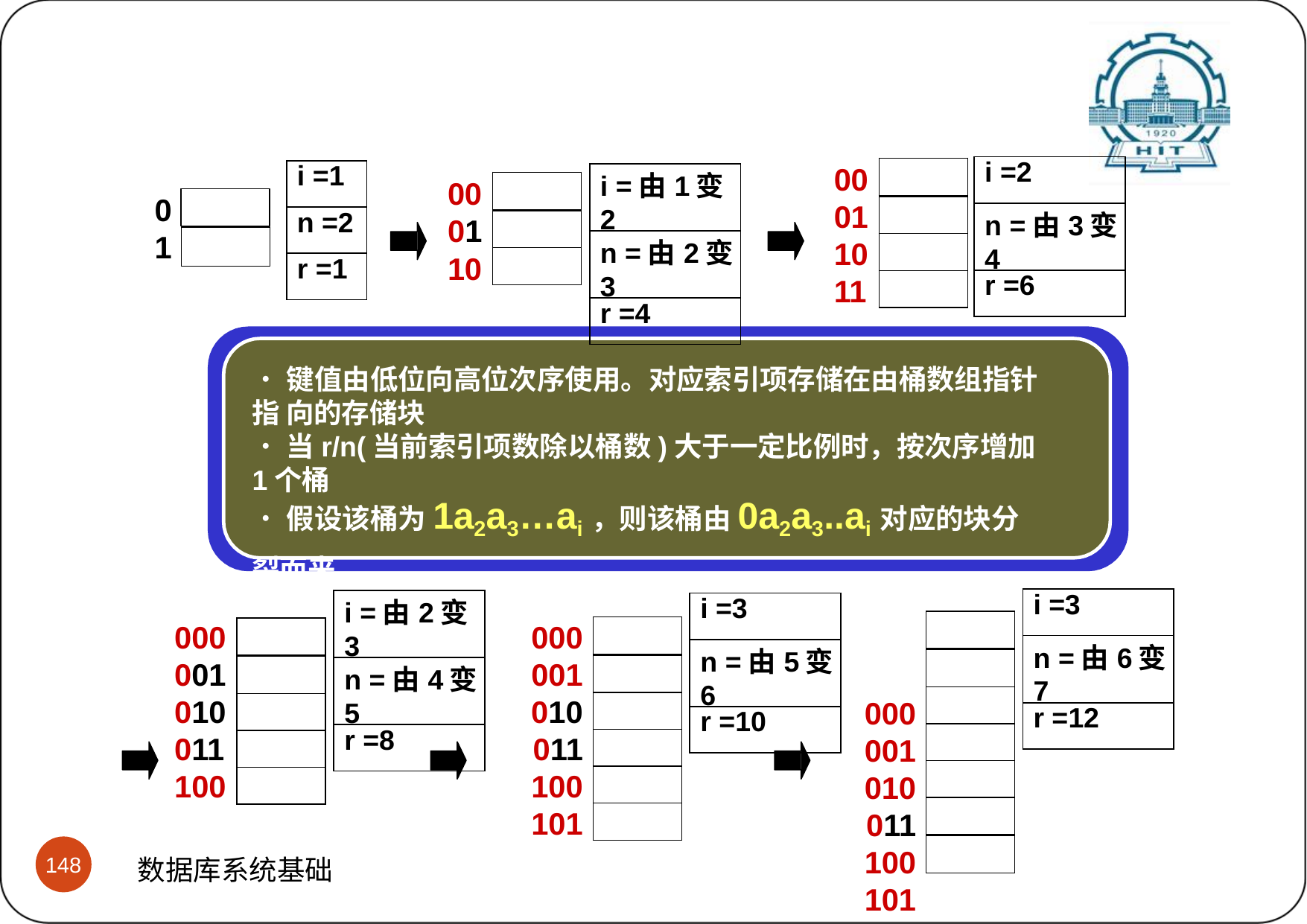

# 线性散列索引
(4)回顾操作特点
| i =2 |
| --- |
| n =由3变4 |
| r =6 |
|  |
| --- |
|  |
|  |
|  |
00
01
10
11
| i =1 |
| --- |
| n =2 |
| r =1 |
| i =由1变2 |
| --- |
| n =由2变3 |
| r =4 |
|  |
| --- |
|  |
|  |
00
01
10

0
1

•键值由低位向高位次序使用。对应索引项存储在由桶数组指针指 向的存储块
•当r/n(当前索引项数除以桶数)大于一定比例时，按次序增加1个桶
•假设该桶为1a2a3…ai，则该桶由0a2a3..ai对应的块分裂而来
•当桶数超过2i个桶时，则使 i增1。

000
001
010
011
100
101
110
| i =3 |
| --- |
| n =由6变7 |
| r =12 |
| i =由2变3 |
| --- |
| n =由4变5 |
| r =8 |
| i =3 |
| --- |
| n =由5变6 |
| r =10 |
|  |
| --- |
|  |
|  |
|  |
|  |
|  |
|  |
|  |
| --- |
|  |
|  |
|  |
|  |
|  |
|  |
| --- |
|  |
|  |
|  |
|  |
| 000 | 000 |
| --- | --- |
| 001 | 001 |
| 010 | 010 |
| 011 | 011 |
| 100 | 100 |
|  | 101 |